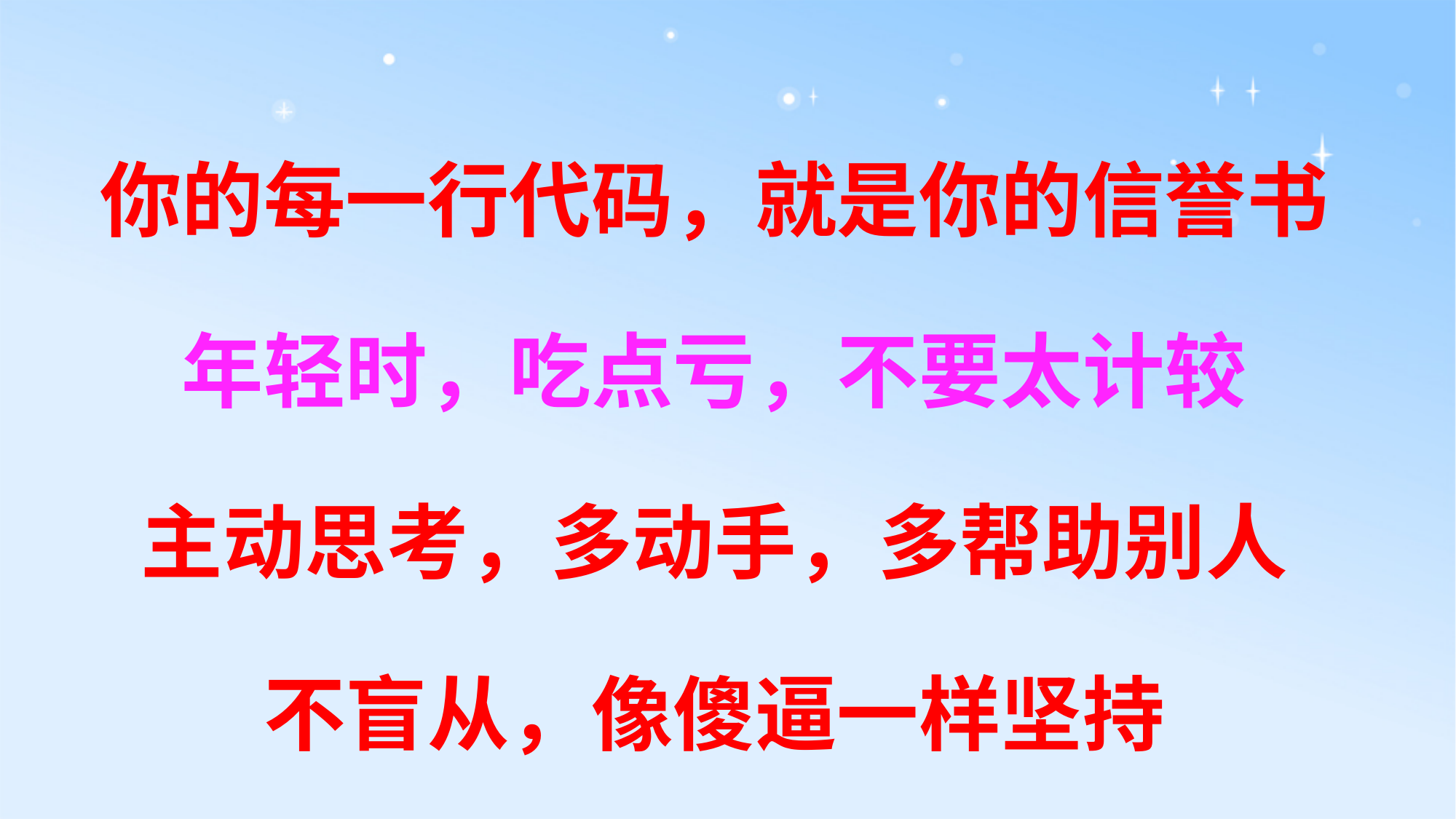

你的每一行代码，就是你的信誉书
年轻时，吃点亏，不要太计较
主动思考，多动手，多帮助别人
不盲从，像傻逼一样坚持